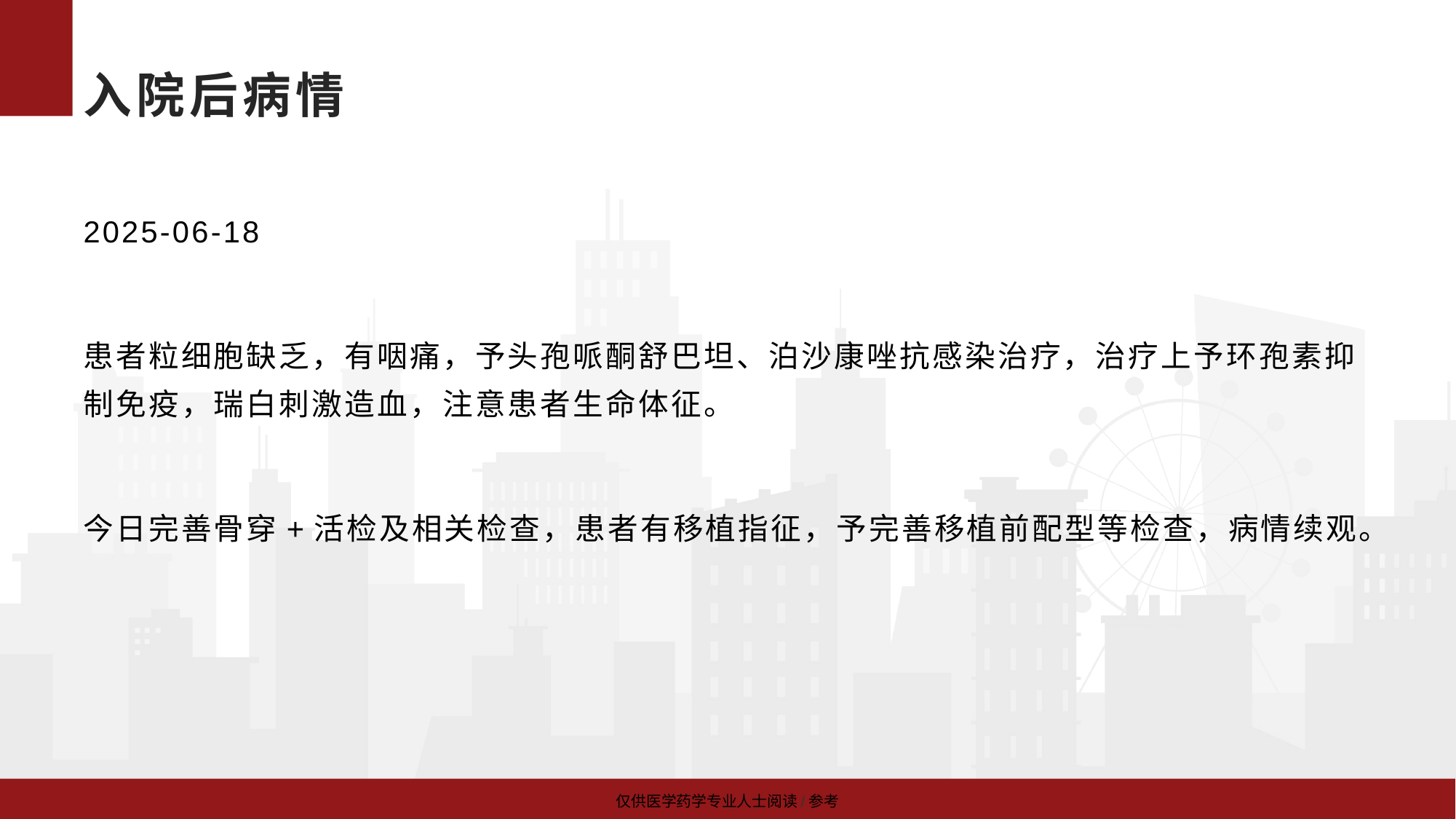

# 入院后病情
2025-06-18

患者粒细胞缺乏，有咽痛，予头孢哌酮舒巴坦、泊沙康唑抗感染治疗，治疗上予环孢素抑制免疫，瑞白刺激造血，注意患者生命体征。

今日完善骨穿+活检及相关检查，患者有移植指征，予完善移植前配型等检查，病情续观。

仅供医学药学专业人士阅读/参考